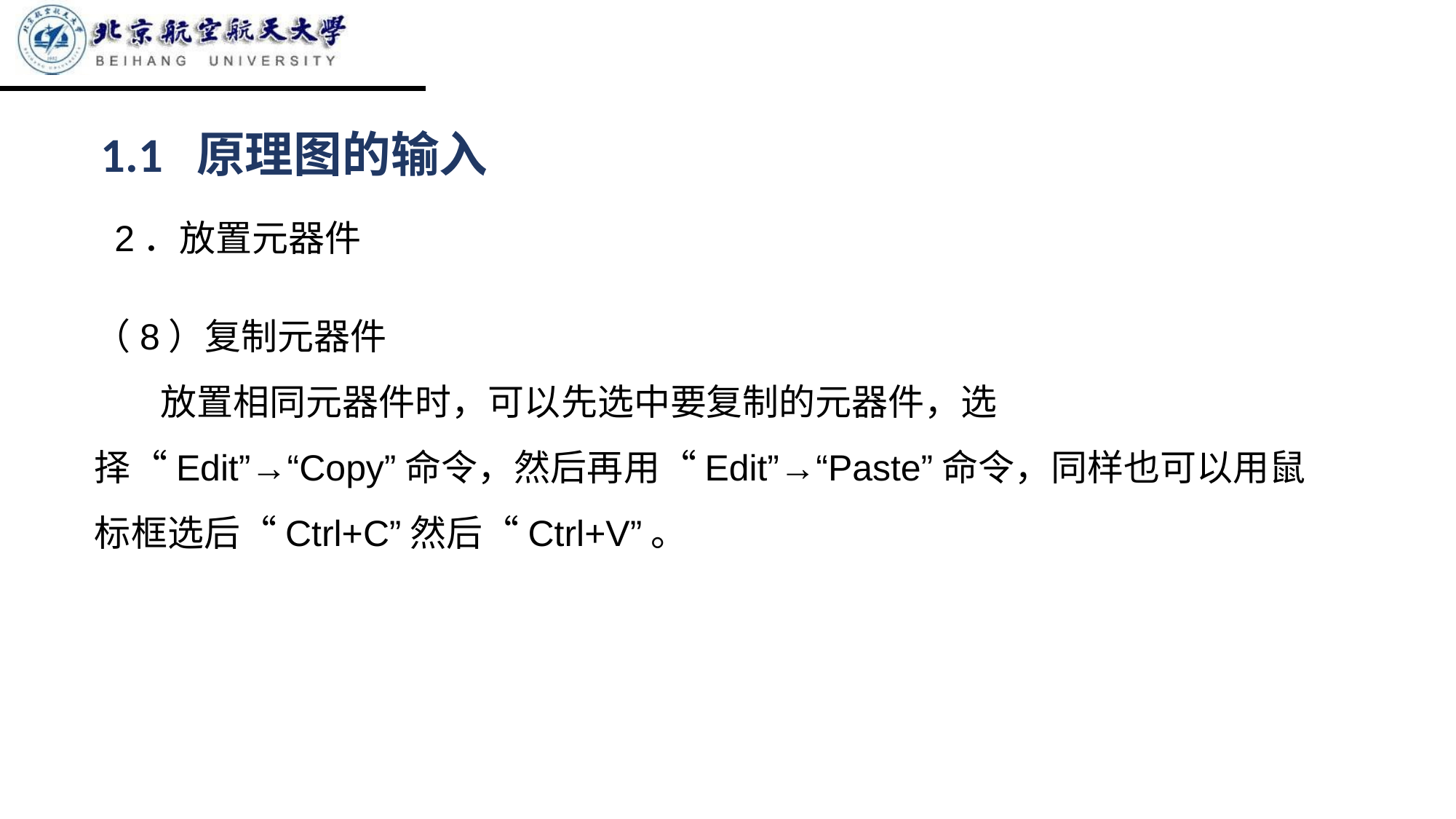

1.1  原理图的输入
2．放置元器件
（8）复制元器件
       放置相同元器件时，可以先选中要复制的元器件，选择“Edit”→“Copy”命令，然后再用“Edit”→“Paste”命令，同样也可以用鼠标框选后“Ctrl+C”然后“Ctrl+V”。